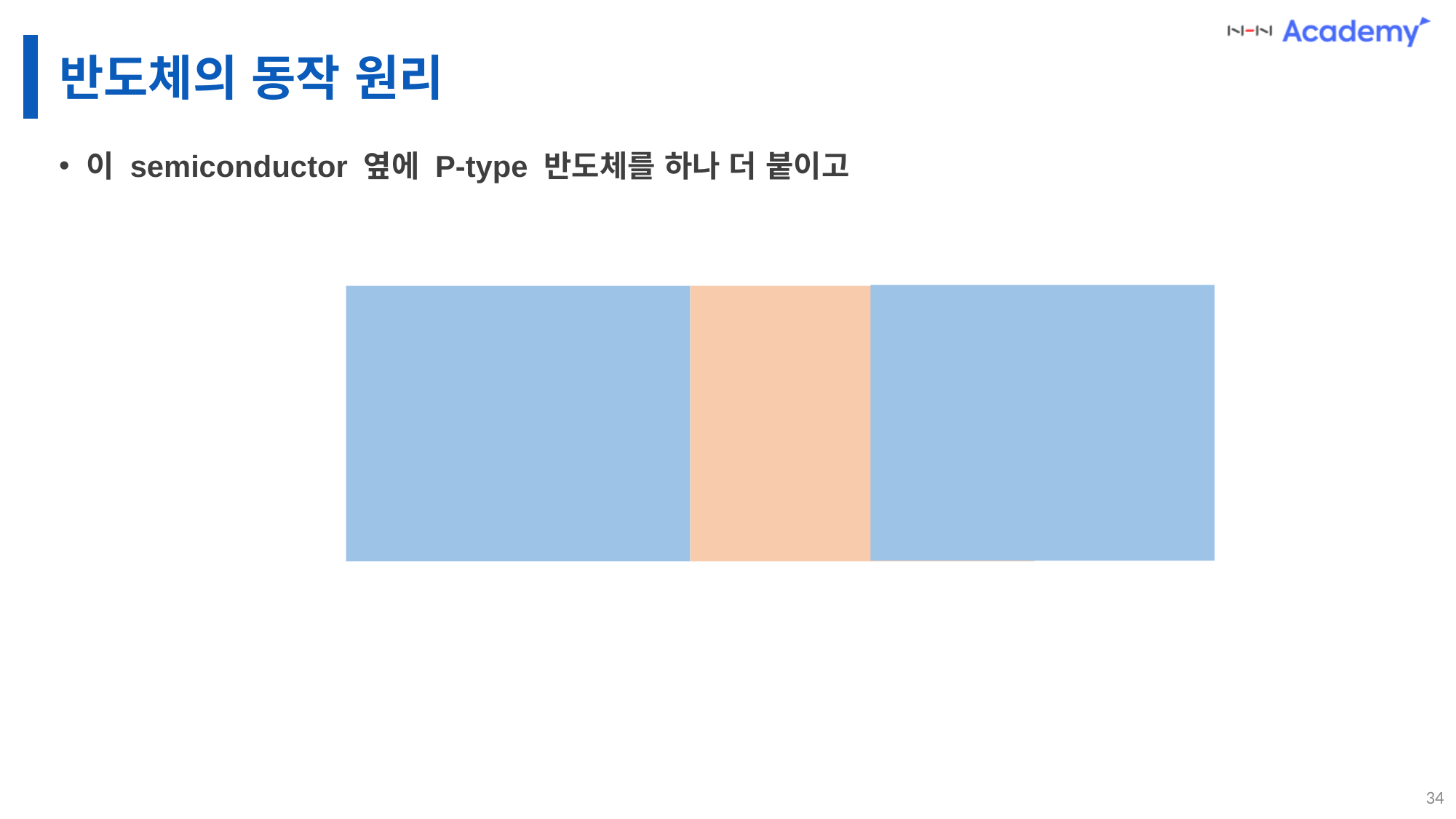

# 반도체의 동작 원리
이 semiconductor 옆에 P-type 반도체를 하나 더 붙이고

34